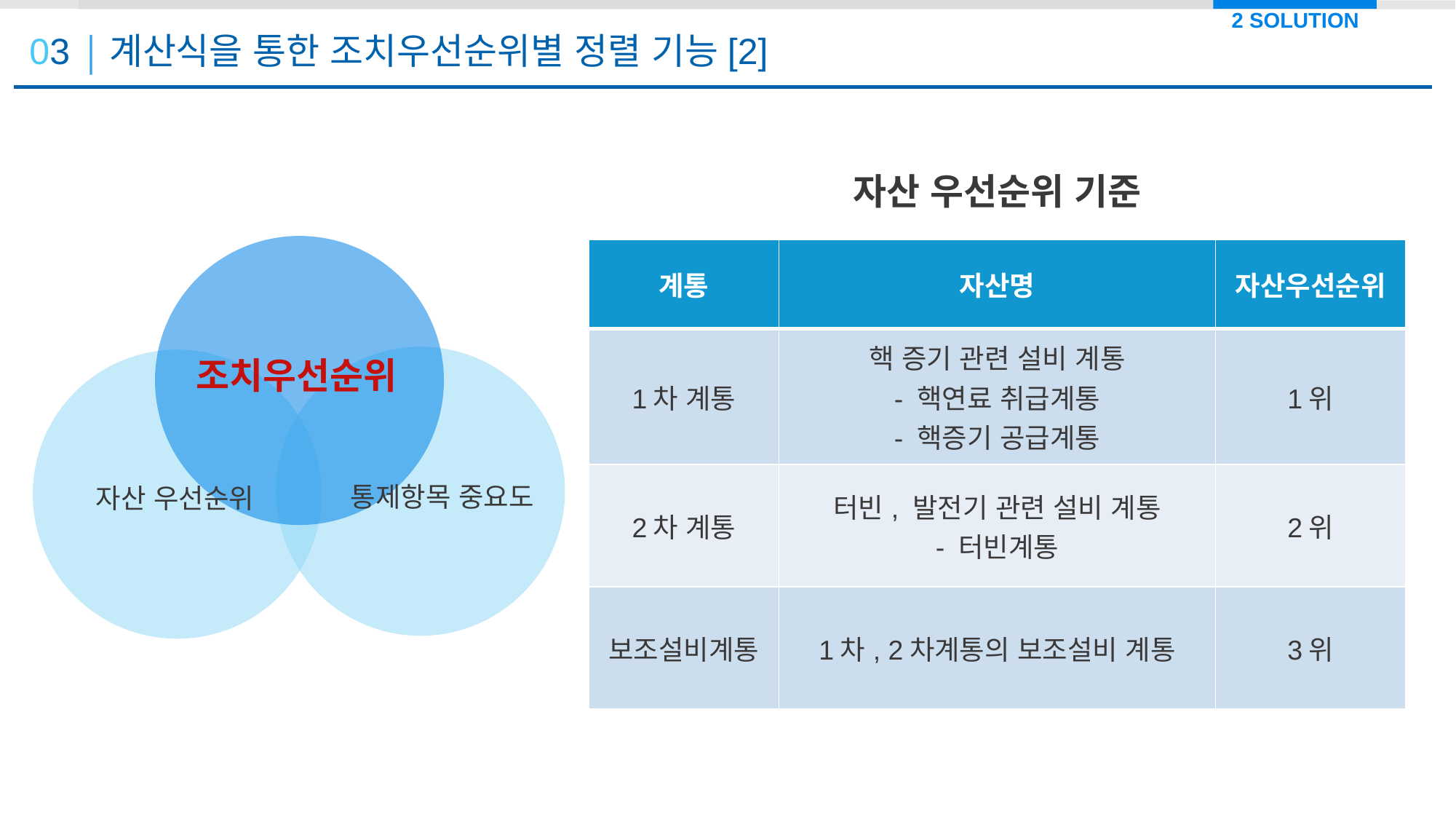

2 SOLUTION
03   계산식을 통한 조치우선순위별 정렬 기능[2]
PROBLEM
자산 우선순위 기준

| 계통 | 자산명 | 자산우선순위 |
| --- | --- | --- |
| 1차 계통 | 핵 증기 관련 설비 계통 - 핵연료 취급계통 - 핵증기 공급계통 | 1위 |
| 2차 계통 | 터빈, 발전기 관련 설비 계통 - 터빈계통 | 2위 |
| 보조설비계통 | 1차, 2차계통의 보조설비 계통 | 3위 |

조치우선순위

통제항목 중요도
자산 우선순위